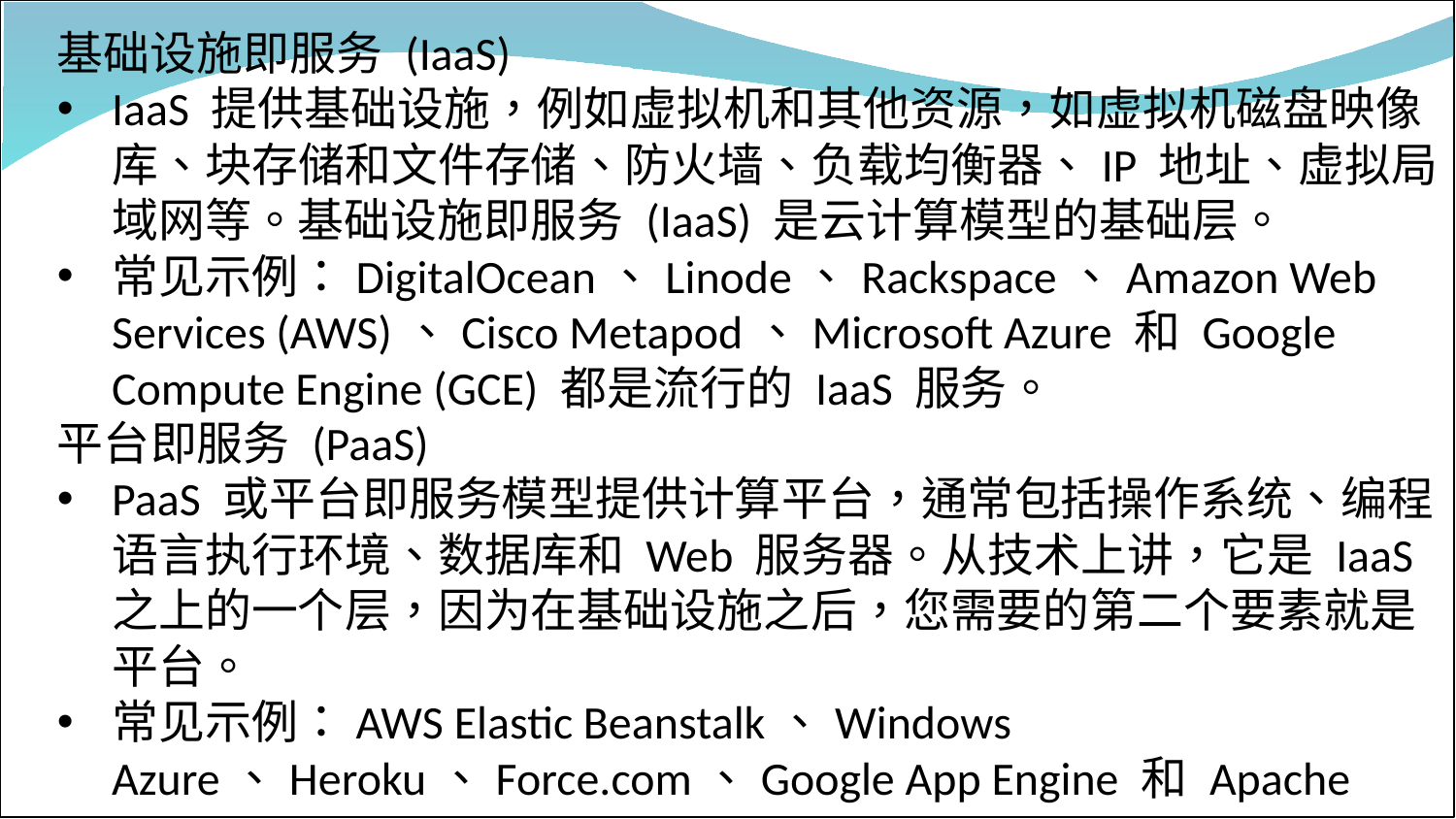

基础设施即服务 (IaaS)
IaaS 提供基础设施，例如虚拟机和其他资源，如虚拟机磁盘映像库、块存储和文件存储、防火墙、负载均衡器、IP 地址、虚拟局域网等。基础设施即服务 (IaaS) 是云计算模型的基础层。
常见示例：DigitalOcean、Linode、Rackspace、Amazon Web Services (AWS)、Cisco Metapod、Microsoft Azure 和 Google Compute Engine (GCE) 都是流行的 IaaS 服务。
平台即服务 (PaaS)
PaaS 或平台即服务模型提供计算平台，通常包括操作系统、编程语言执行环境、数据库和 Web 服务器。从技术上讲，它是 IaaS 之上的一个层，因为在基础设施之后，您需要的第二个要素就是平台。
常见示例：AWS Elastic Beanstalk、Windows Azure、Heroku、Force.com、Google App Engine 和 Apache Stratos。
#